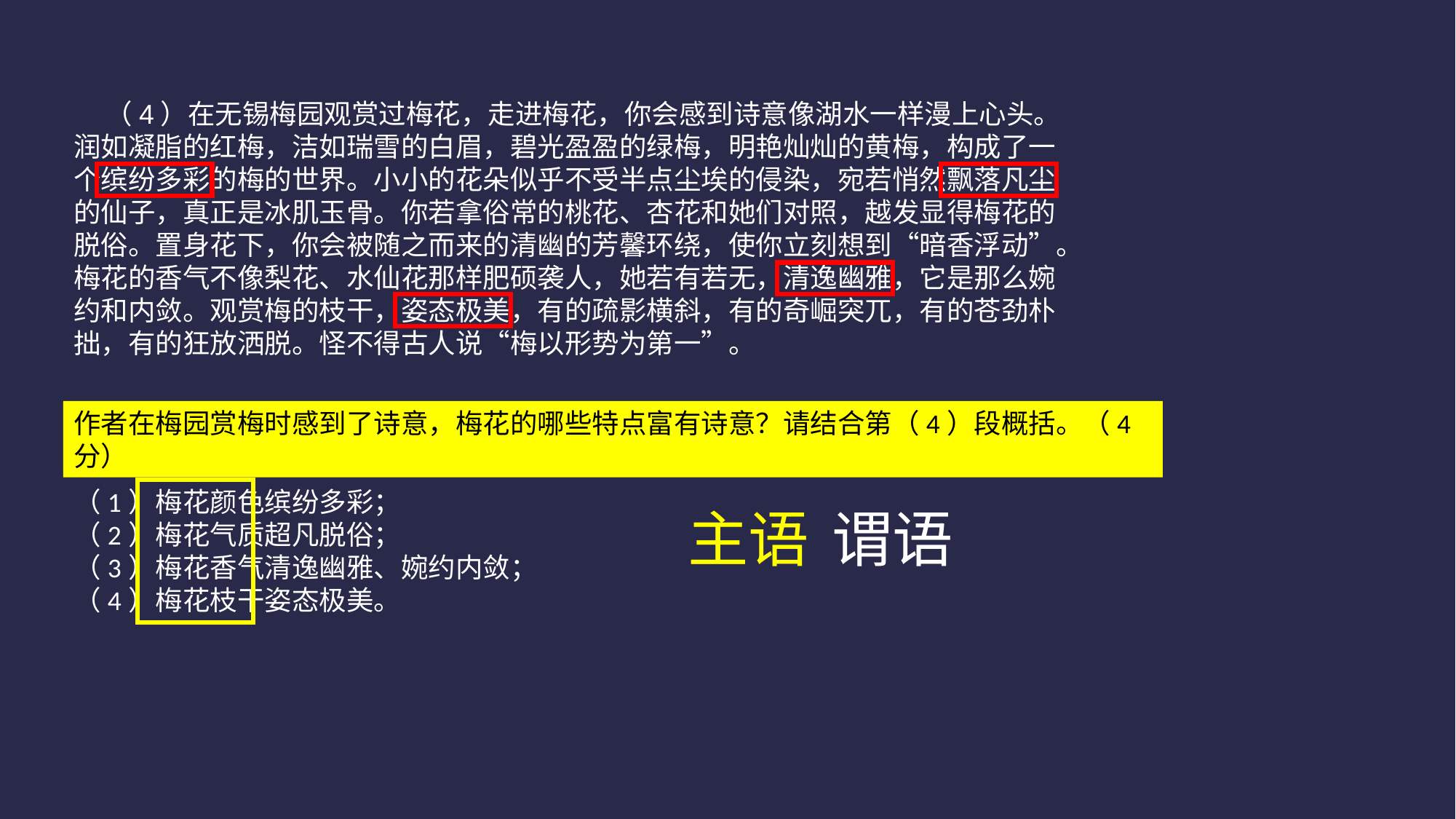

（4）在无锡梅园观赏过梅花，走进梅花，你会感到诗意像湖水一样漫上心头。润如凝脂的红梅，洁如瑞雪的白眉，碧光盈盈的绿梅，明艳灿灿的黄梅，构成了一个缤纷多彩的梅的世界。小小的花朵似乎不受半点尘埃的侵染，宛若悄然飘落凡尘的仙子，真正是冰肌玉骨。你若拿俗常的桃花、杏花和她们对照，越发显得梅花的脱俗。置身花下，你会被随之而来的清幽的芳馨环绕，使你立刻想到“暗香浮动”。梅花的香气不像梨花、水仙花那样肥硕袭人，她若有若无，清逸幽雅，它是那么婉约和内敛。观赏梅的枝干，姿态极美，有的疏影横斜，有的奇崛突兀，有的苍劲朴拙，有的狂放洒脱。怪不得古人说“梅以形势为第一”。

作者在梅园赏梅时感到了诗意，梅花的哪些特点富有诗意？请结合第（4）段概括。（4分）
（1）梅花颜色缤纷多彩；
（2）梅花气质超凡脱俗；
（3）梅花香气清逸幽雅、婉约内敛；
（4）梅花枝干姿态极美。

主语
谓语